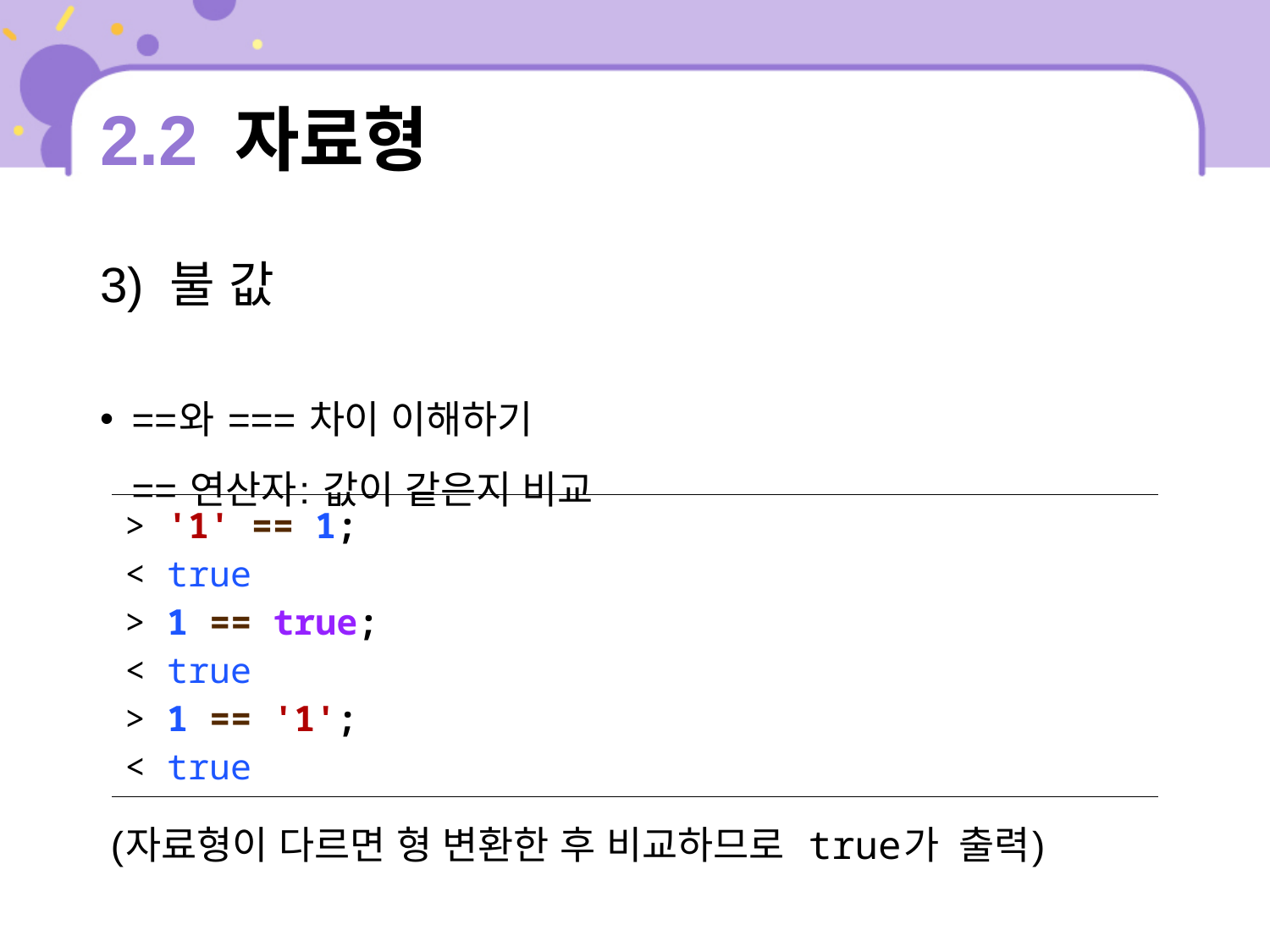

# 2.2 자료형
3) 불 값
==와 === 차이 이해하기
== 연산자: 값이 같은지 비교
 (자료형이 다르면 형 변환한 후 비교하므로  true가 출력)

| > '1' == 1; < true > 1 == true; < true > 1 == '1'; < true |
| --- |